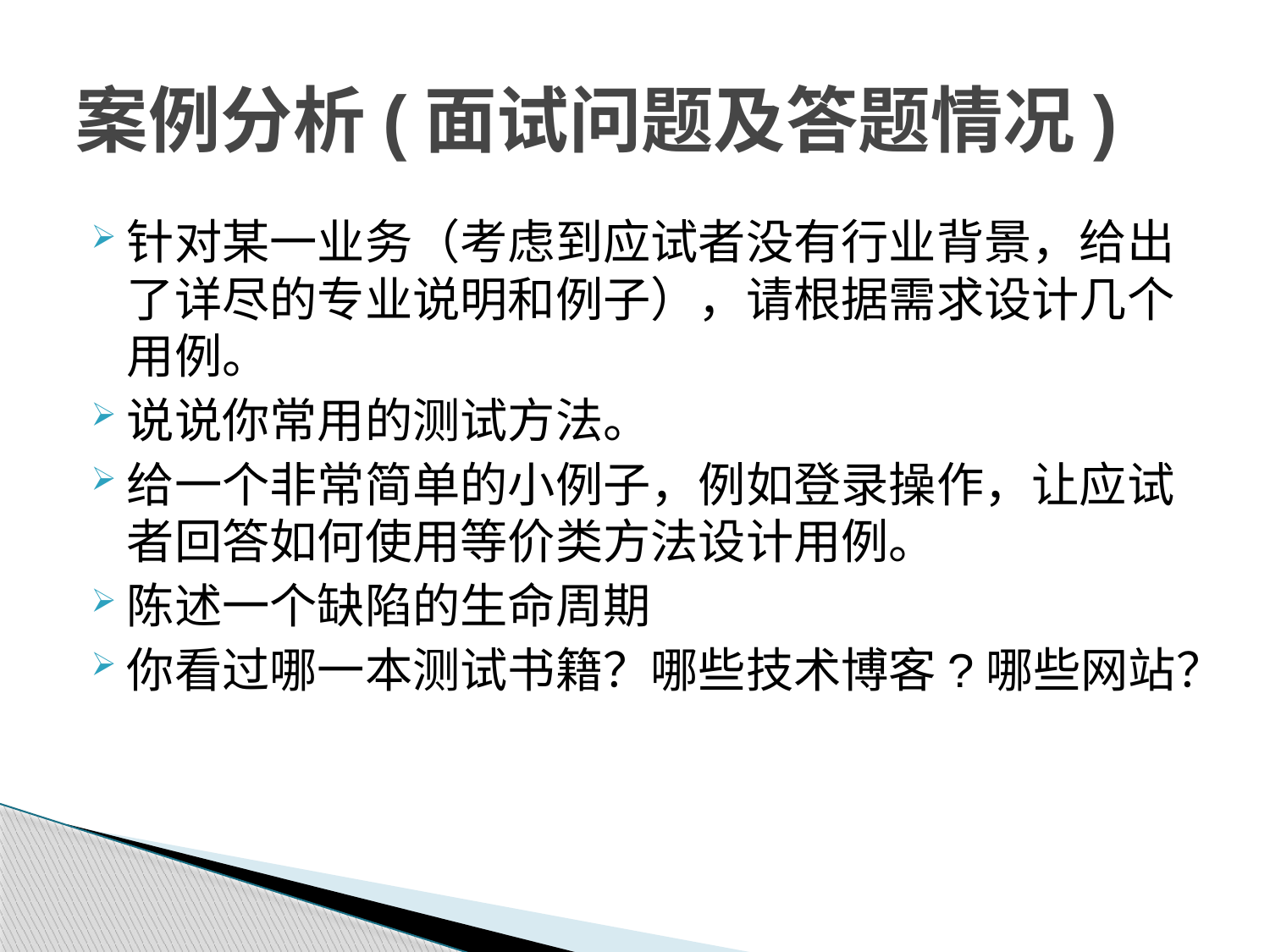

# 案例分析(面试问题及答题情况)
针对某一业务（考虑到应试者没有行业背景，给出了详尽的专业说明和例子），请根据需求设计几个用例。
说说你常用的测试方法。
给一个非常简单的小例子，例如登录操作，让应试者回答如何使用等价类方法设计用例。
陈述一个缺陷的生命周期
你看过哪一本测试书籍？哪些技术博客?哪些网站？